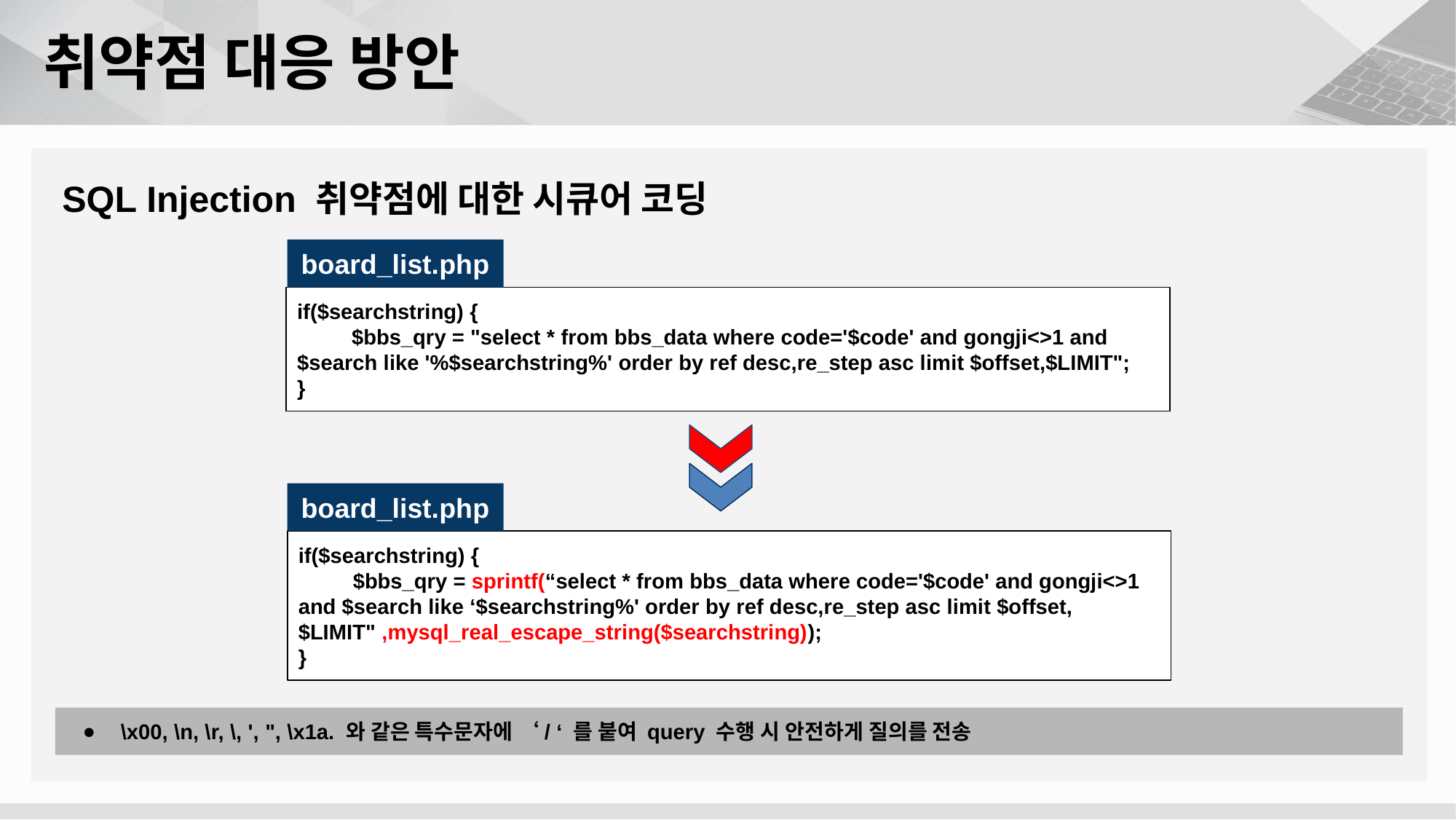

# 취약점 대응 방안

SQL Injection 취약점에 대한 시큐어 코딩
board_list.php
if($searchstring) {
$bbs_qry = "select * from bbs_data where code='$code' and gongji<>1 and $search like '%$searchstring%' order by ref desc,re_step asc limit $offset,$LIMIT";
}

board_list.php
if($searchstring) {
$bbs_qry = sprintf(“select * from bbs_data where code='$code' and gongji<>1 and $search like ‘$searchstring%' order by ref desc,re_step asc limit $offset,$LIMIT" ,mysql_real_escape_string($searchstring));
}
\x00, \n, \r, \, ', ", \x1a. 와 같은 특수문자에 ‘/ ‘ 를 붙여 query 수행 시 안전하게 질의를 전송